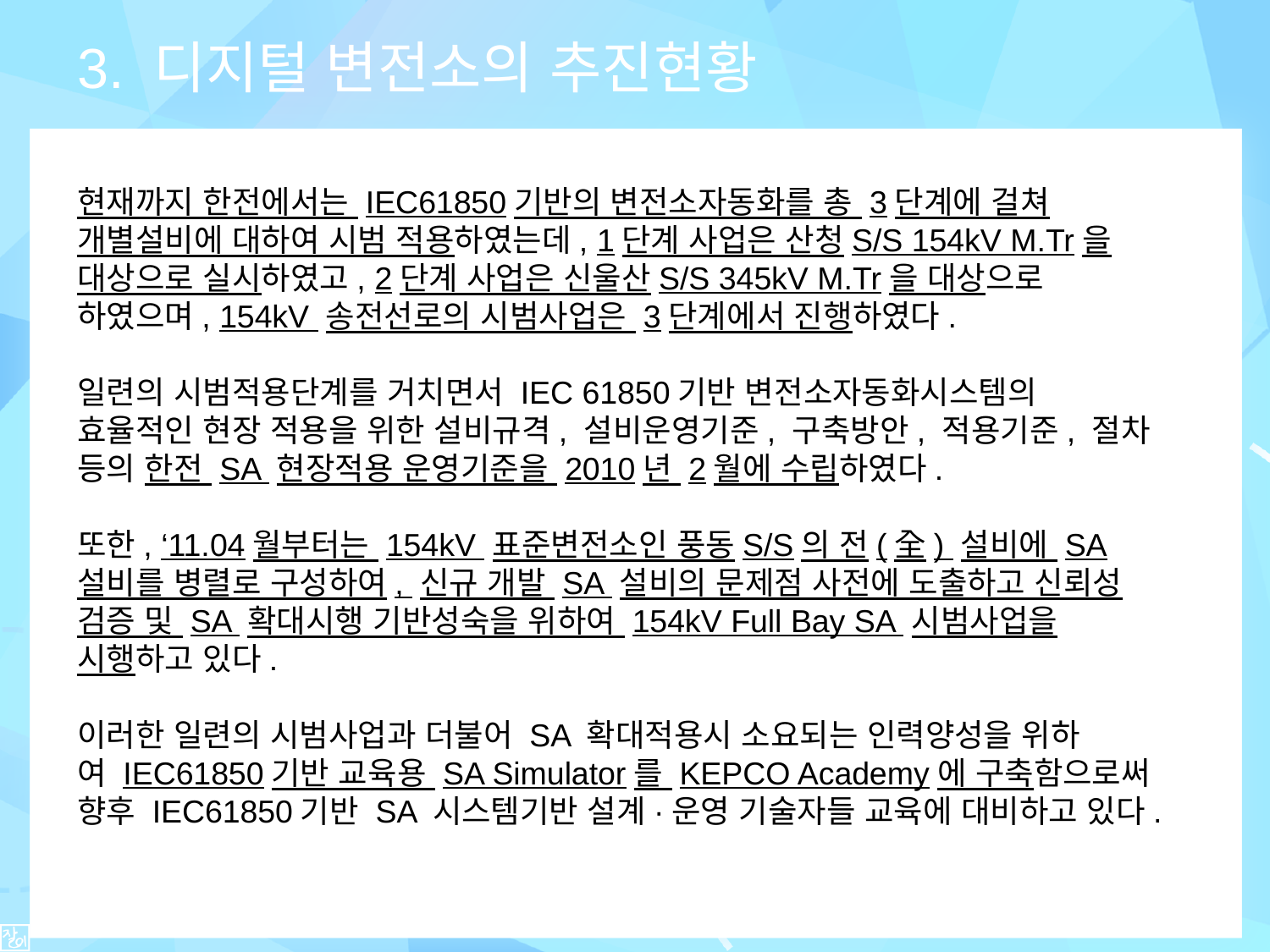

3. 디지털 변전소의 추진현황
현재까지 한전에서는 IEC61850기반의 변전소자동화를 총 3단계에 걸쳐 개별설비에 대하여 시범 적용하였는데, 1단계 사업은 산청S/S 154kV M.Tr을 대상으로 실시하였고, 2단계 사업은 신울산S/S 345kV M.Tr을 대상으로 하였으며, 154kV 송전선로의 시범사업은 3단계에서 진행하였다. 
일련의 시범적용단계를 거치면서 IEC 61850기반 변전소자동화시스템의 효율적인 현장 적용을 위한 설비규격, 설비운영기준, 구축방안, 적용기준, 절차 등의 한전 SA 현장적용 운영기준을 2010년 2월에 수립하였다.
또한, ‘11.04월부터는 154kV 표준변전소인 풍동S/S의 전(全) 설비에 SA설비를 병렬로 구성하여, 신규 개발 SA 설비의 문제점 사전에 도출하고 신뢰성 검증 및 SA 확대시행 기반성숙을 위하여 154kV Full Bay SA 시범사업을 시행하고 있다.
이러한 일련의 시범사업과 더불어 SA 확대적용시 소요되는 인력양성을 위하여 IEC61850기반 교육용 SA Simulator를 KEPCO Academy에 구축함으로써 향후 IEC61850기반 SA 시스템기반 설계·운영 기술자들 교육에 대비하고 있다.